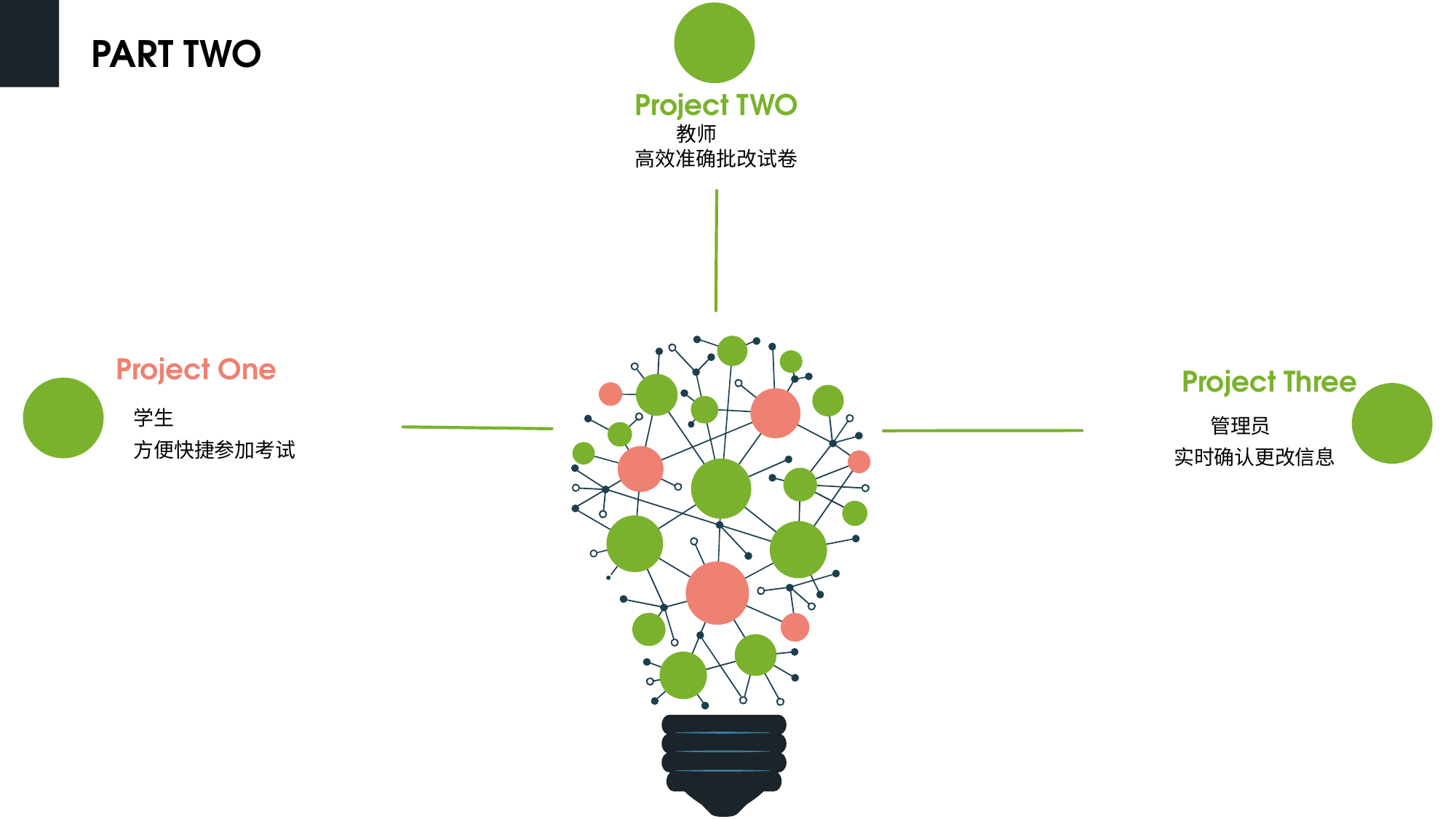

PART TWO
Project TWO
        教师
高效准确批改试卷

Project One
Project Three

学生
方便快捷参加考试
管理员
     实时确认更改信息